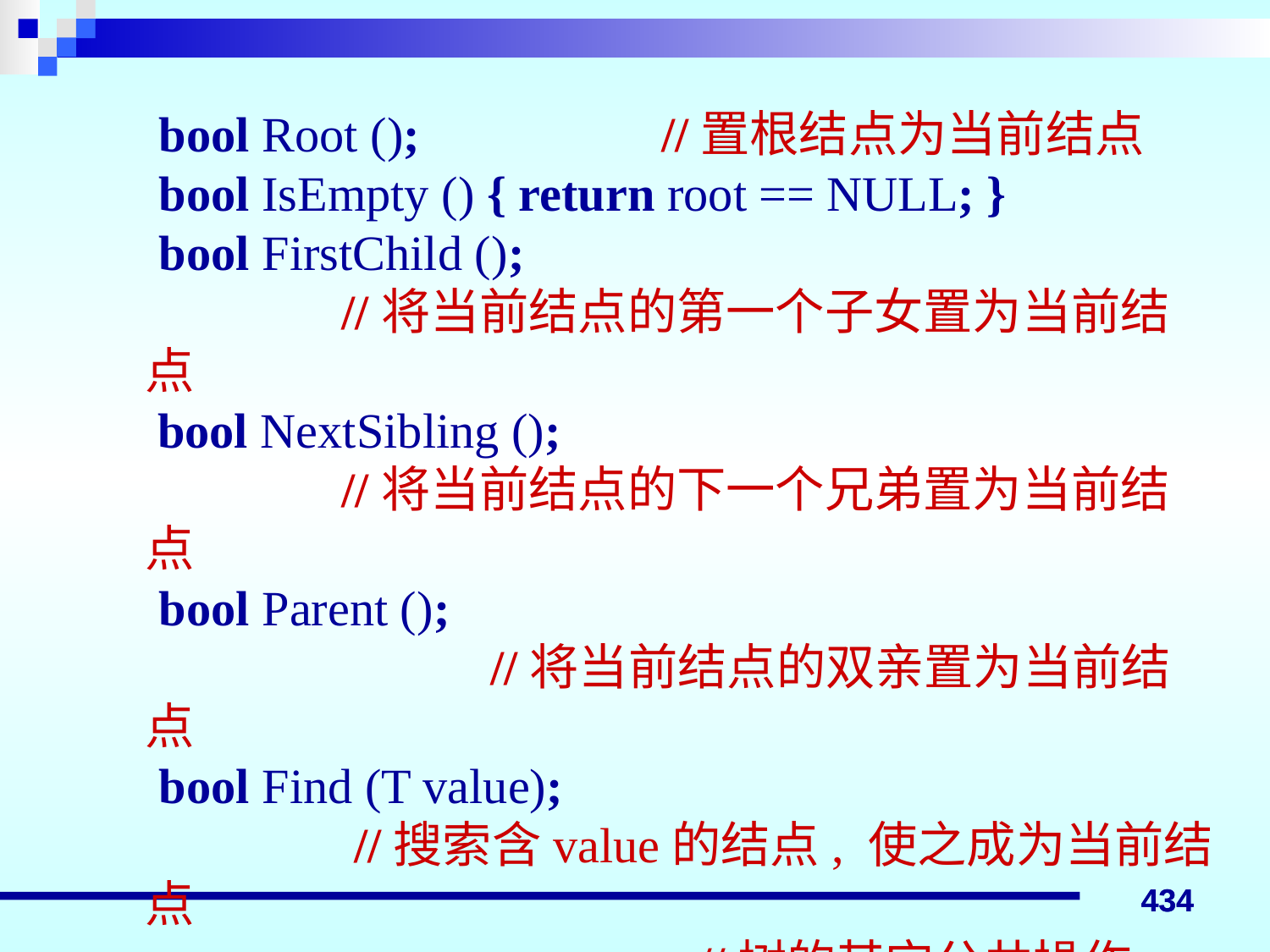

bool Root ();	           //置根结点为当前结点
     bool IsEmpty () { return root == NULL; }
     bool FirstChild ();
	                //将当前结点的第一个子女置为当前结点
	 bool NextSibling ();
	                //将当前结点的下一个兄弟置为当前结点
     bool Parent ();
                                //将当前结点的双亲置为当前结点
     bool Find (T value);
	                 //搜索含value的结点, 使之成为当前结点
     …… 			              //树的其它公共操作
};
434
434